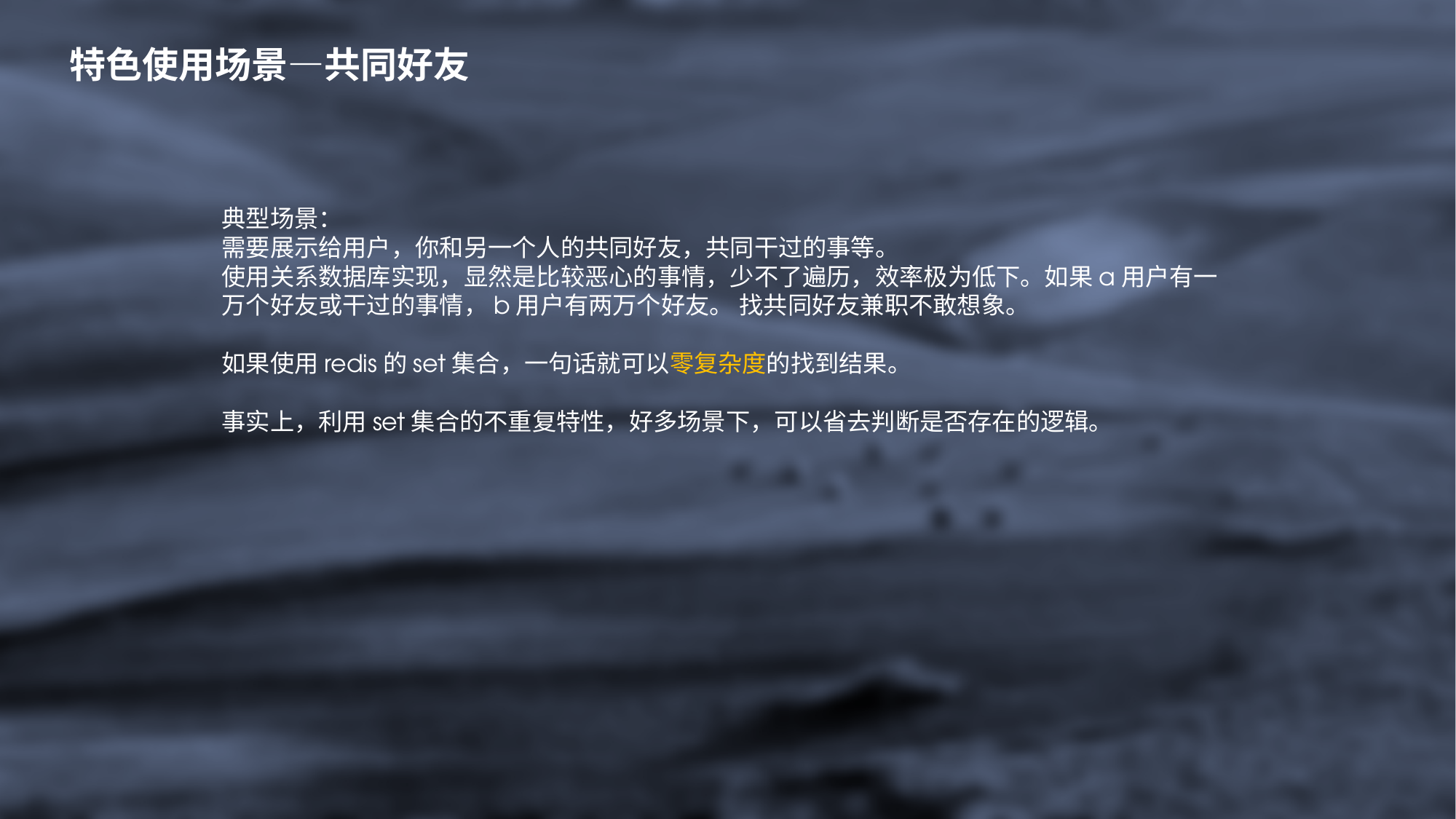

特色使用场景—共同好友
典型场景：
需要展示给用户，你和另一个人的共同好友，共同干过的事等。
使用关系数据库实现，显然是比较恶心的事情，少不了遍历，效率极为低下。如果a用户有一万个好友或干过的事情，b用户有两万个好友。 找共同好友兼职不敢想象。

如果使用redis的set集合，一句话就可以零复杂度的找到结果。

事实上，利用set集合的不重复特性，好多场景下，可以省去判断是否存在的逻辑。